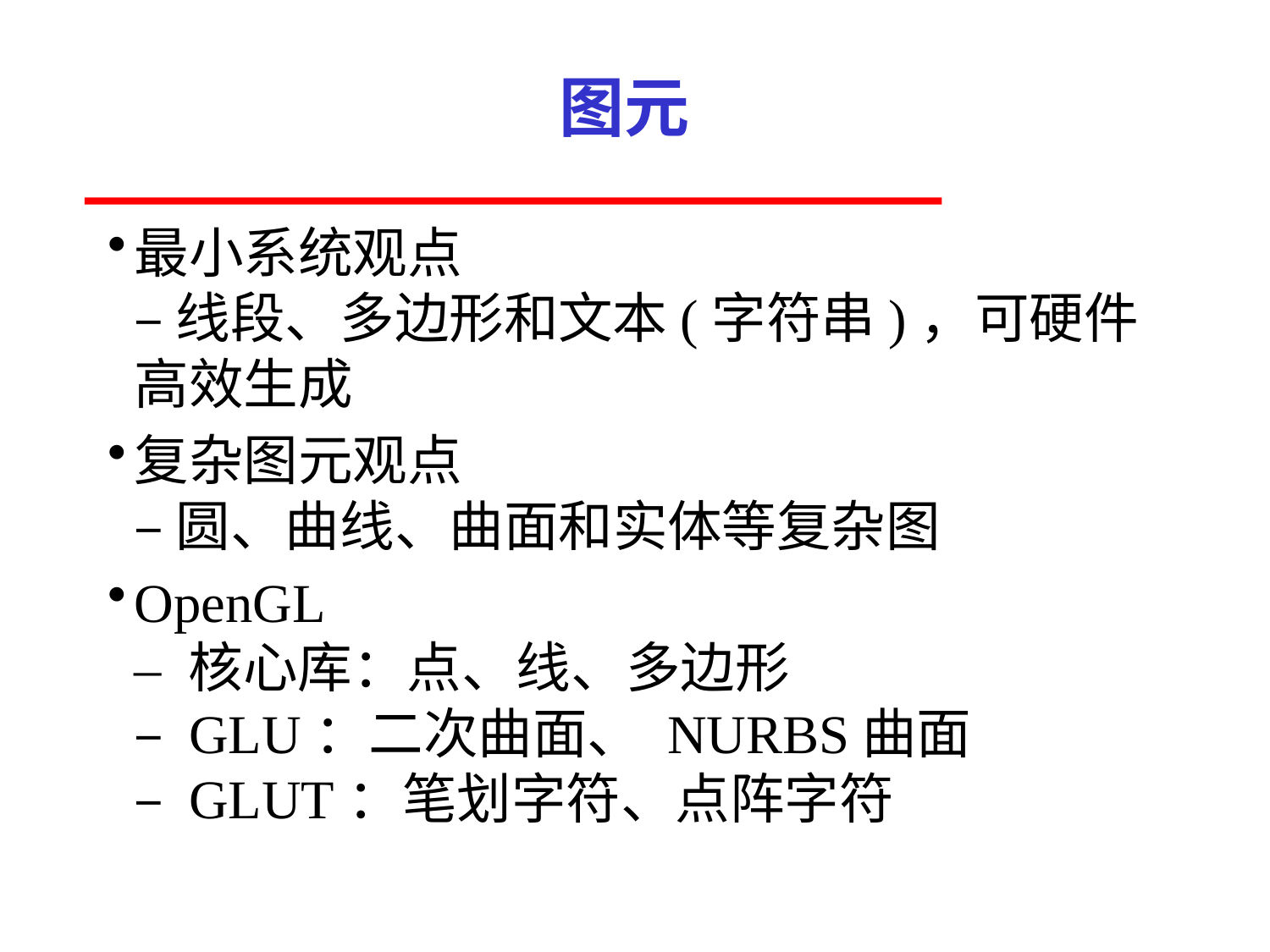

# 图元
最小系统观点
– 线段、多边形和文本(字符串)，可硬件高效生成
复杂图元观点
– 圆、曲线、曲面和实体等复杂图
OpenGL
– 核心库：点、线、多边形
– GLU：二次曲面、 NURBS曲面
– GLUT：笔划字符、点阵字符
78